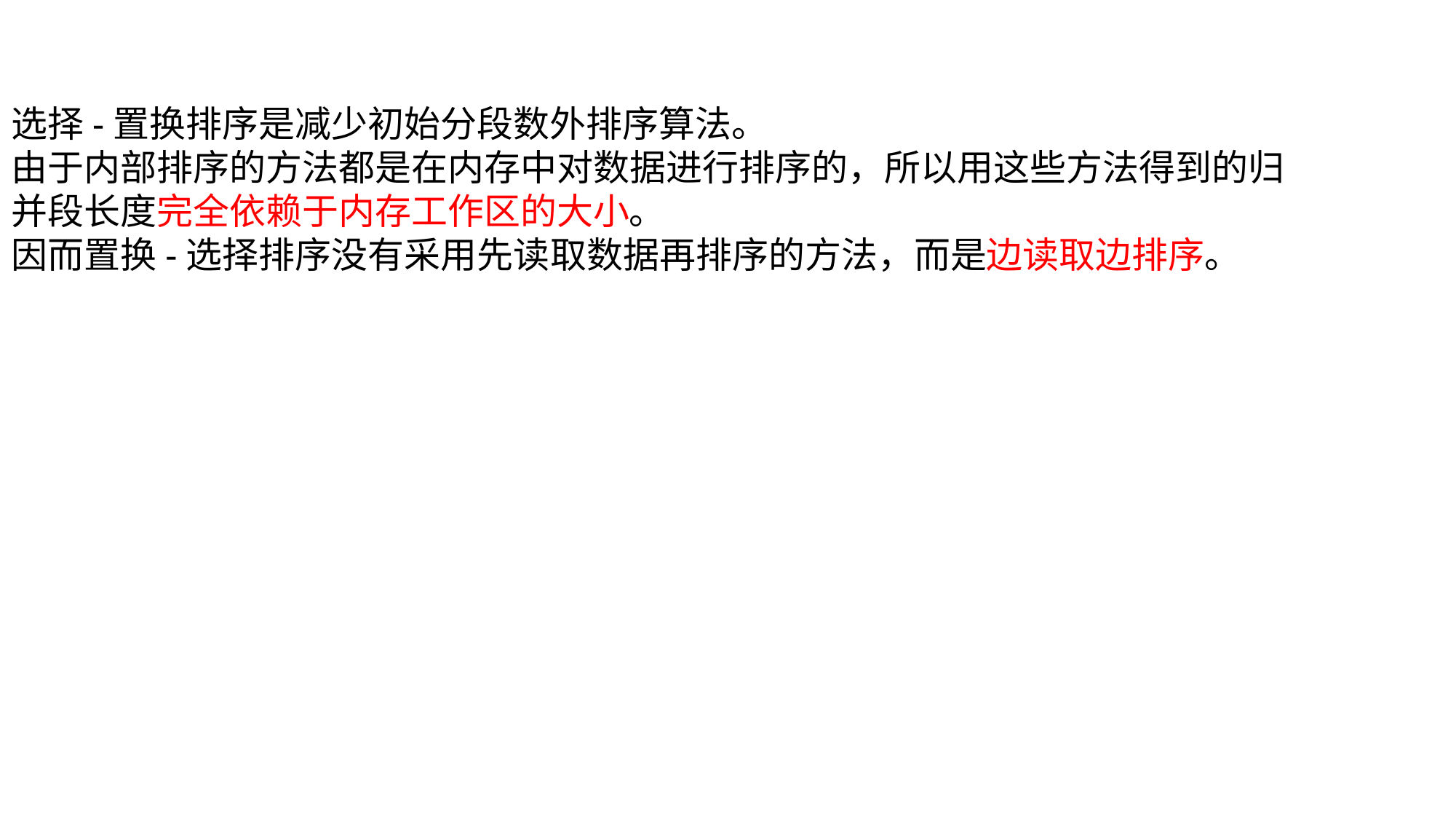

选择-置换排序是减少初始分段数外排序算法。
由于内部排序的方法都是在内存中对数据进行排序的，所以用这些方法得到的归并段长度完全依赖于内存工作区的大小。
因而置换-选择排序没有采用先读取数据再排序的方法，而是边读取边排序。